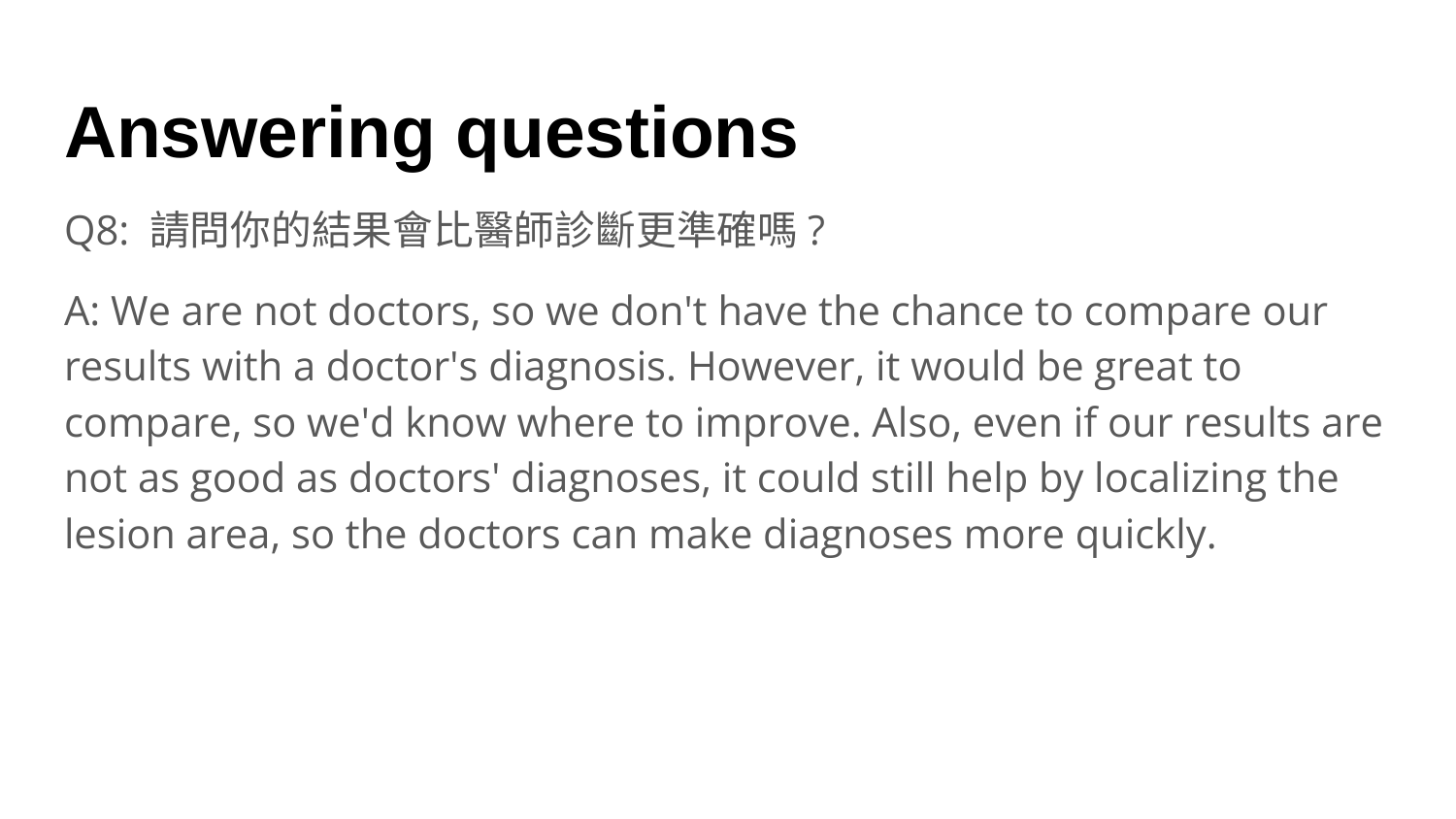

# Answering questions
Q8: 請問你的結果會比醫師診斷更準確嗎?
A: We are not doctors, so we don't have the chance to compare our results with a doctor's diagnosis. However, it would be great to compare, so we'd know where to improve. Also, even if our results are not as good as doctors' diagnoses, it could still help by localizing the lesion area, so the doctors can make diagnoses more quickly.